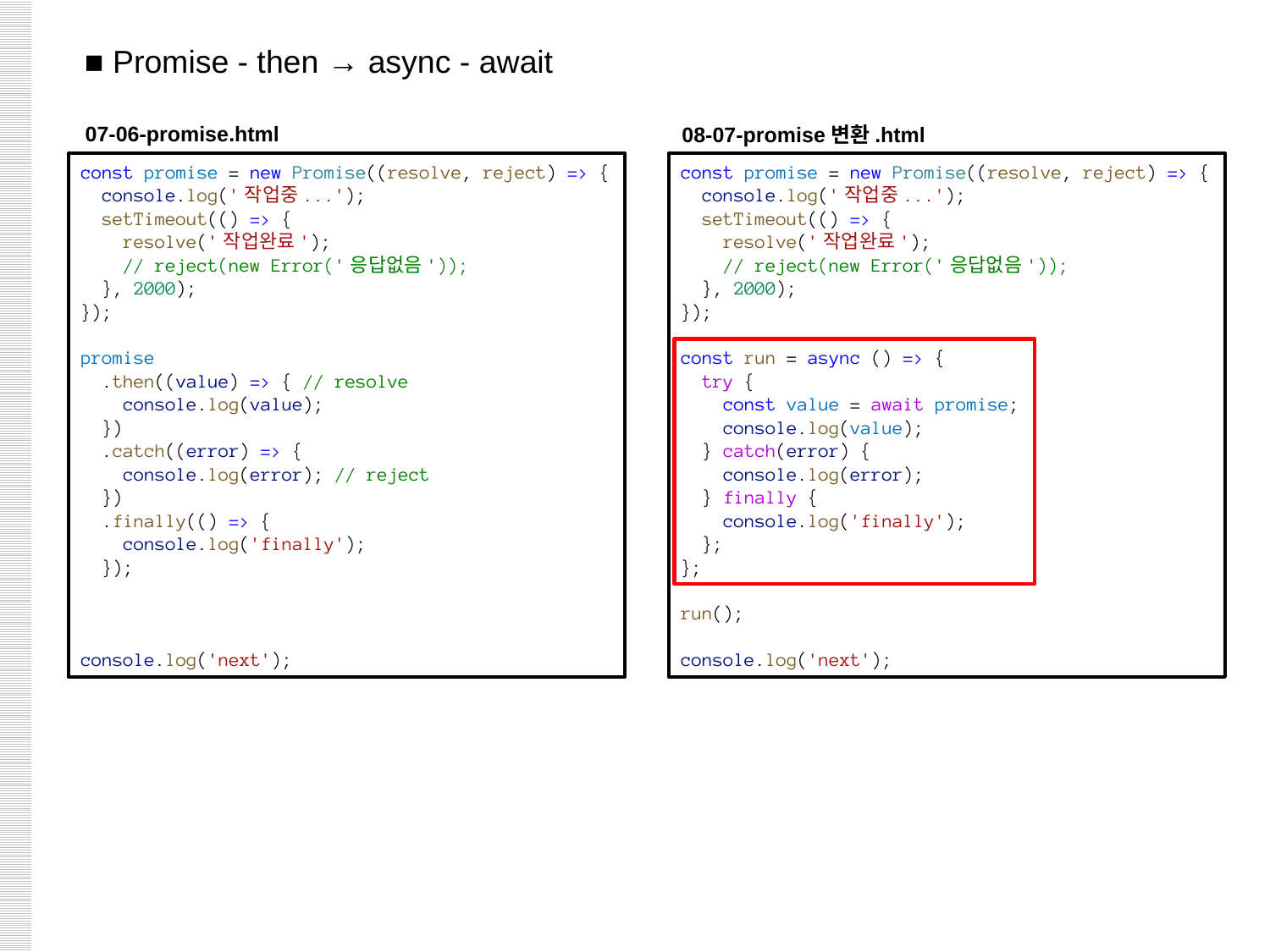

■ Promise - then → async - await
07-06-promise.html
08-07-promise변환.html
const promise = new Promise((resolve, reject) => {
  console.log('작업중...');
  setTimeout(() => {
    resolve('작업완료');
    // reject(new Error('응답없음'));
  }, 2000);
});
promise
  .then((value) => { // resolve
    console.log(value);
  })
  .catch((error) => {
    console.log(error); // reject
  })
  .finally(() => {
    console.log('finally');
  });

console.log('next');
const promise = new Promise((resolve, reject) => {
  console.log('작업중...');
  setTimeout(() => {
    resolve('작업완료');
    // reject(new Error('응답없음'));
  }, 2000);
});
const run = async () => {
  try {
    const value = await promise;
    console.log(value);
  } catch(error) {
    console.log(error);
  } finally {
    console.log('finally');
  };
};

run();

console.log('next');